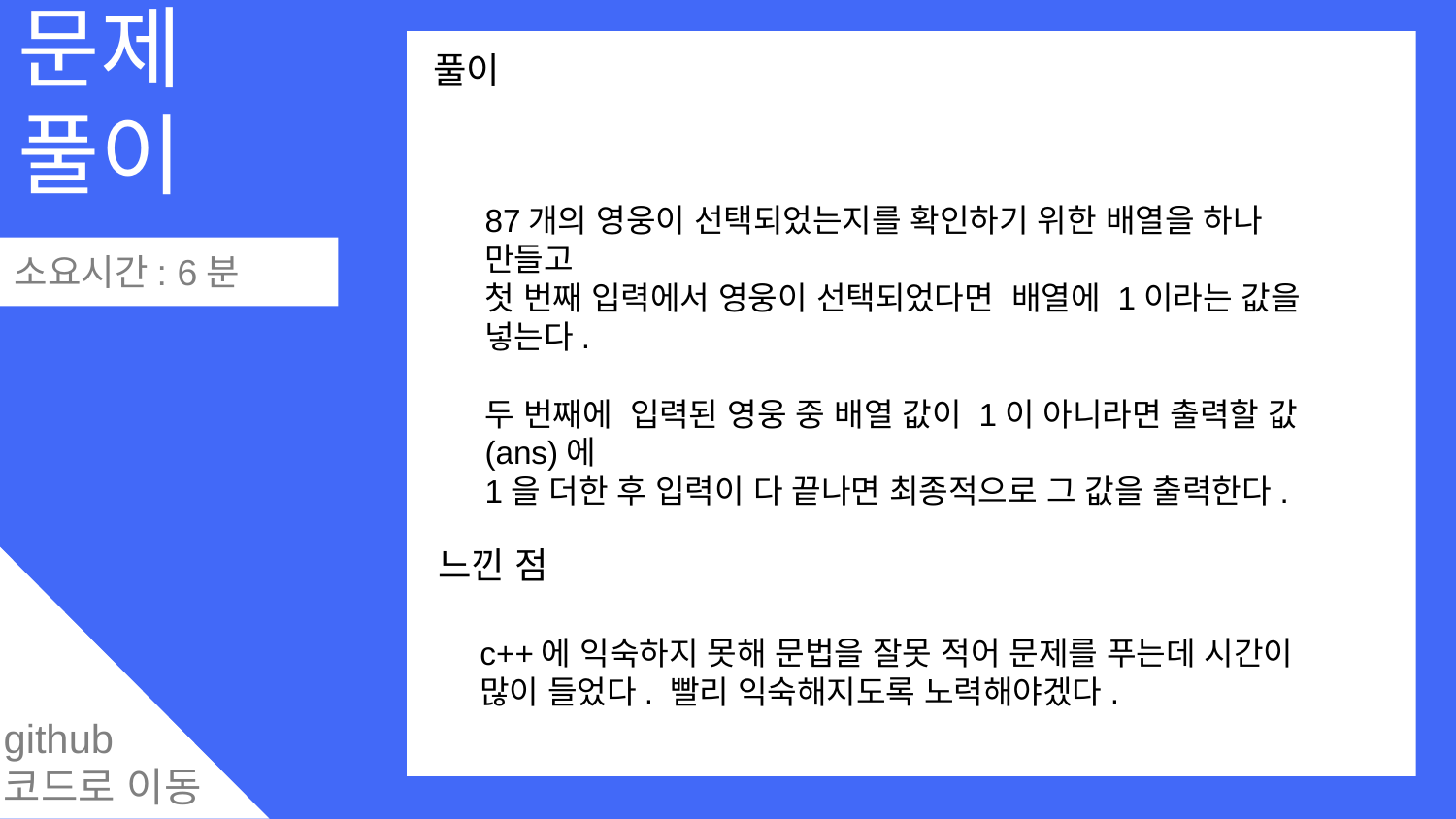

문제
풀이
0
풀이

87개의 영웅이 선택되었는지를 확인하기 위한 배열을 하나 만들고
첫 번째 입력에서 영웅이 선택되었다면  배열에 1이라는 값을 넣는다.

두 번째에  입력된 영웅 중 배열 값이 1이 아니라면 출력할 값(ans)에
1을 더한 후 입력이 다 끝나면 최종적으로 그 값을 출력한다.
소요시간: 6분
느낀 점

c++에 익숙하지 못해 문법을 잘못 적어 문제를 푸는데 시간이 많이 들었다. 빨리 익숙해지도록 노력해야겠다.
github
코드로 이동